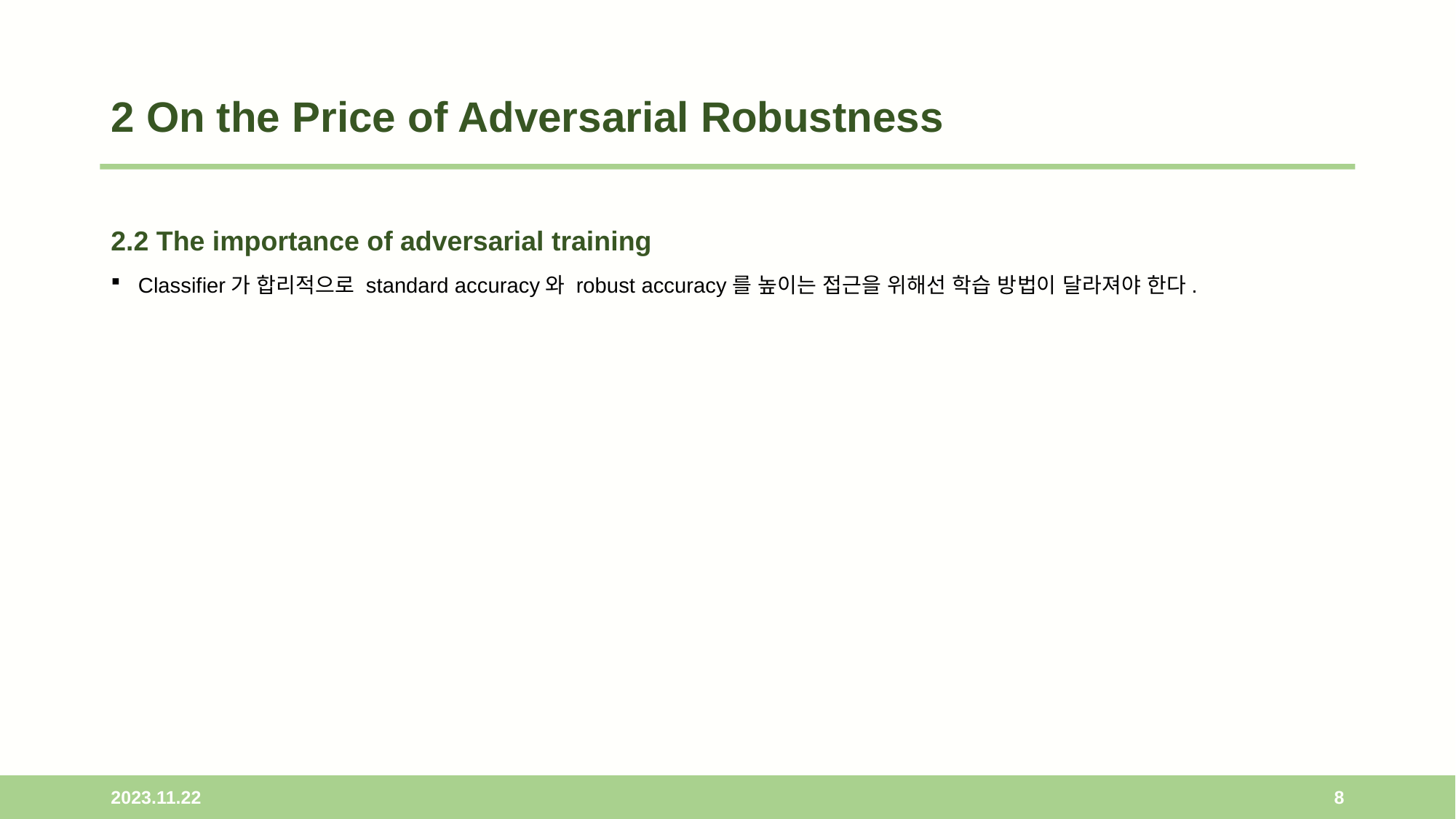

# 2 On the Price of Adversarial Robustness
2.2 The importance of adversarial training
Classifier가 합리적으로 standard accuracy와 robust accuracy를 높이는 접근을 위해선 학습 방법이 달라져야 한다.
2023.11.22
8